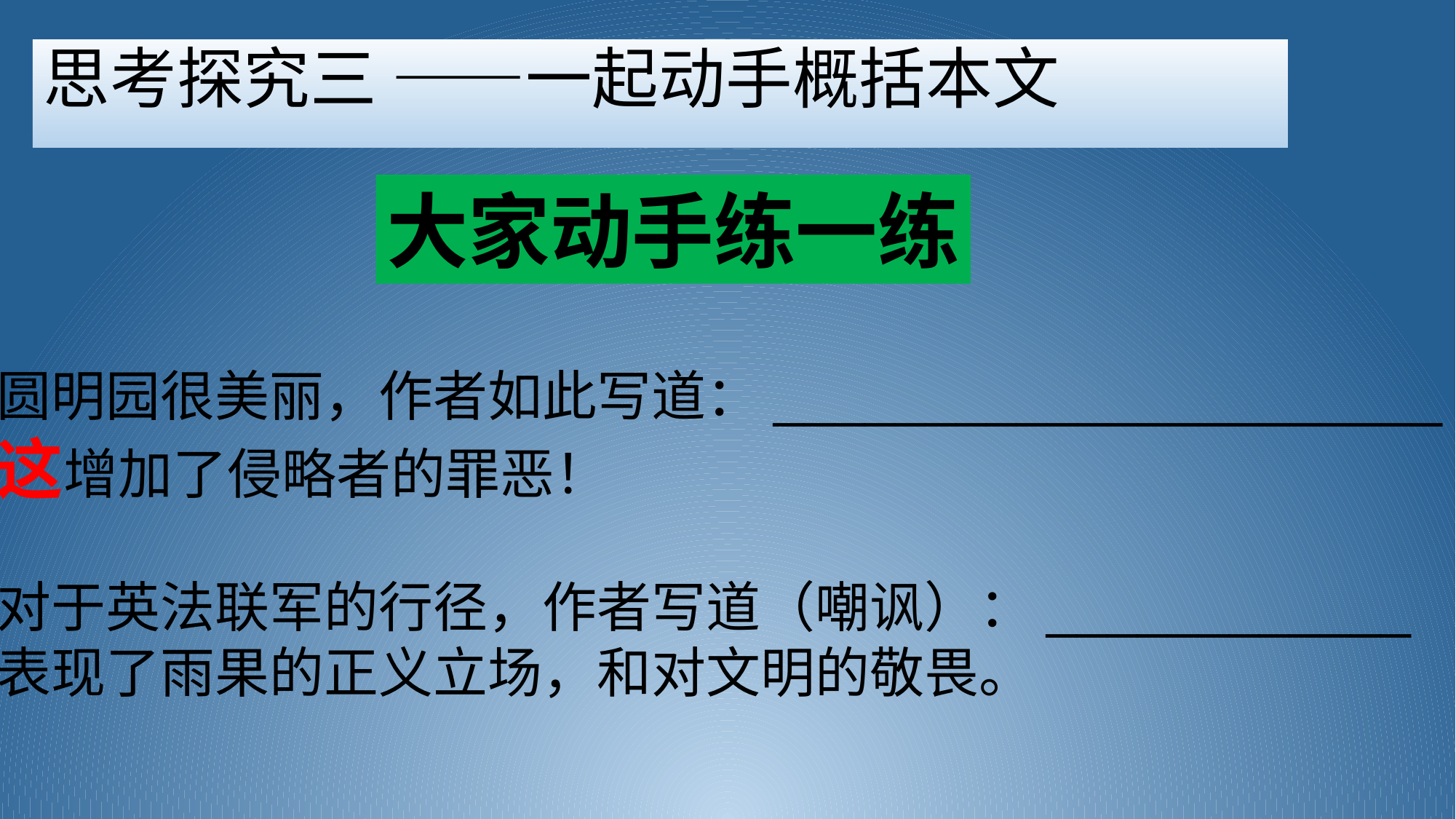

思考探究三 ——一起动手概括本文

大家动手练一练
圆明园很美丽，作者如此写道：______________________
这增加了侵略者的罪恶！

对于英法联军的行径，作者写道（嘲讽）：____________
表现了雨果的正义立场，和对文明的敬畏。